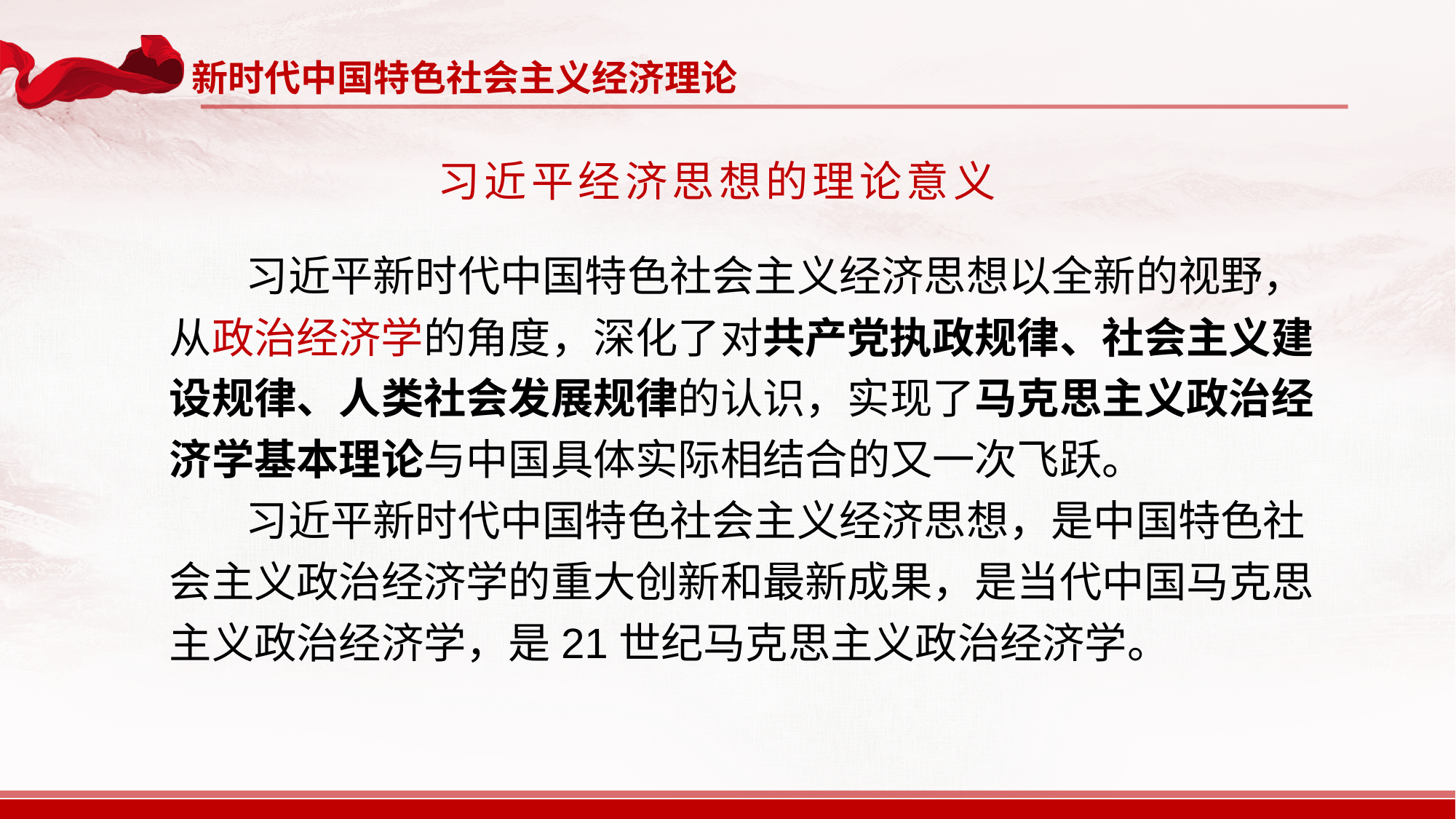

新时代中国特色社会主义经济理论
习近平经济思想的理论意义
       习近平新时代中国特色社会主义经济思想以全新的视野，从政治经济学的角度，深化了对共产党执政规律、社会主义建设规律、人类社会发展规律的认识，实现了马克思主义政治经济学基本理论与中国具体实际相结合的又一次飞跃。
       习近平新时代中国特色社会主义经济思想，是中国特色社会主义政治经济学的重大创新和最新成果，是当代中国马克思主义政治经济学，是21世纪马克思主义政治经济学。